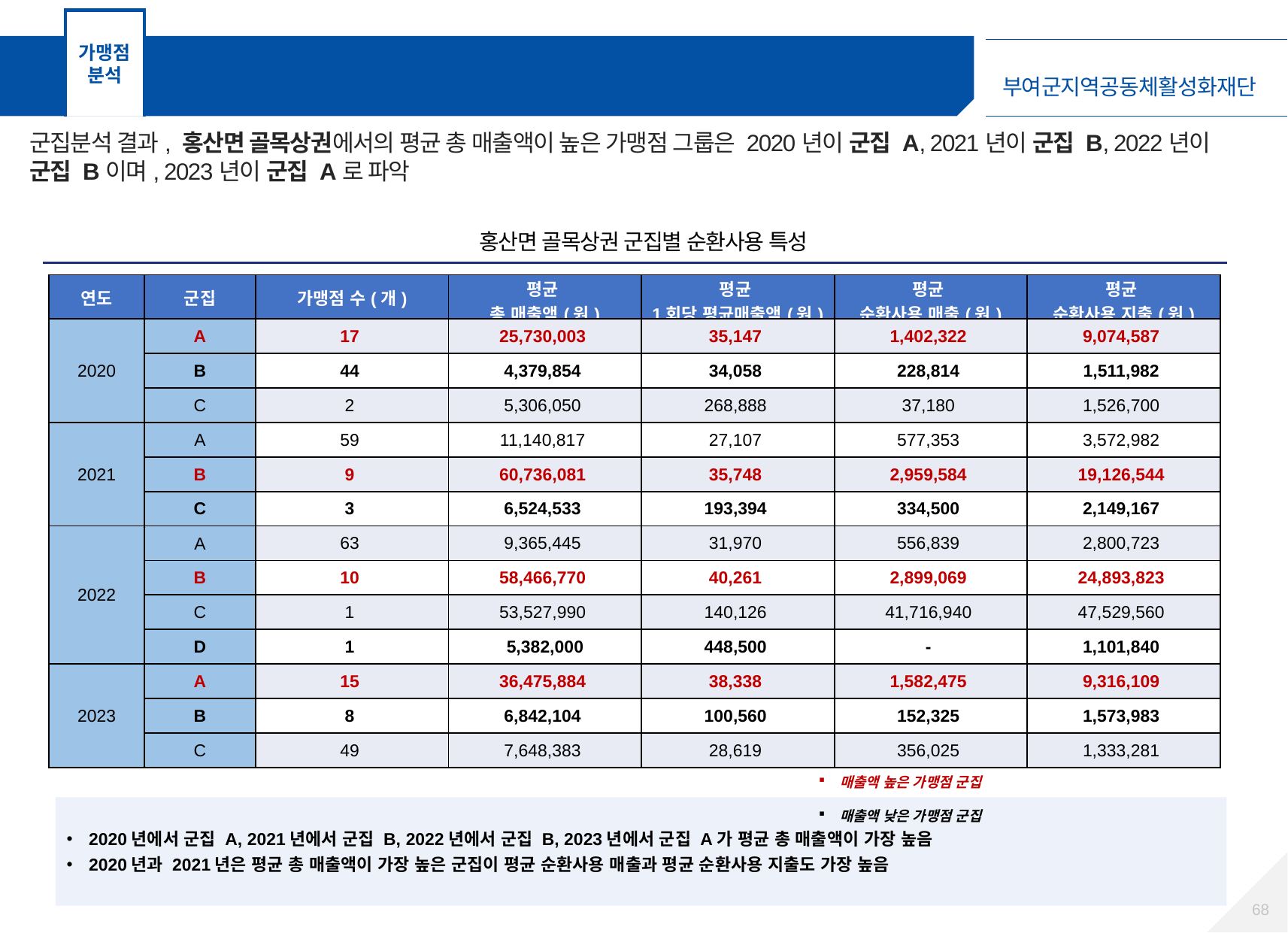

가맹점
분석
가맹점 군집분석 – 홍산면 골목상권 가맹점
군집분석 결과, 홍산면 골목상권에서의 평균 총 매출액이 높은 가맹점 그룹은 2020년이 군집 A, 2021년이 군집 B, 2022년이 군집 B이며, 2023년이 군집 A로 파악
홍산면 골목상권 군집별 순환사용 특성
| 연도 | 군집 | 가맹점 수(개) | 평균 총 매출액(원) | 평균 1회당 평균매출액(원) | 평균 순환사용 매출(원) | 평균 순환사용 지출(원) |
| --- | --- | --- | --- | --- | --- | --- |
| 2020 | A | 17 | 25,730,003 | 35,147 | 1,402,322 | 9,074,587 |
|  | B | 44 | 4,379,854 | 34,058 | 228,814 | 1,511,982 |
|  | C | 2 | 5,306,050 | 268,888 | 37,180 | 1,526,700 |
| 2021 | A | 59 | 11,140,817 | 27,107 | 577,353 | 3,572,982 |
|  | B | 9 | 60,736,081 | 35,748 | 2,959,584 | 19,126,544 |
|  | C | 3 | 6,524,533 | 193,394 | 334,500 | 2,149,167 |
| 2022 | A | 63 | 9,365,445 | 31,970 | 556,839 | 2,800,723 |
|  | B | 10 | 58,466,770 | 40,261 | 2,899,069 | 24,893,823 |
|  | C | 1 | 53,527,990 | 140,126 | 41,716,940 | 47,529,560 |
|  | D | 1 | 5,382,000 | 448,500 | - | 1,101,840 |
| 2023 | A | 15 | 36,475,884 | 38,338 | 1,582,475 | 9,316,109 |
|  | B | 8 | 6,842,104 | 100,560 | 152,325 | 1,573,983 |
|  | C | 49 | 7,648,383 | 28,619 | 356,025 | 1,333,281 |
매출액 높은 가맹점 군집

매출액 낮은 가맹점 군집
2020년에서 군집 A, 2021년에서 군집 B, 2022년에서 군집 B, 2023년에서 군집 A가 평균 총 매출액이 가장 높음
2020년과 2021년은 평균 총 매출액이 가장 높은 군집이 평균 순환사용 매출과 평균 순환사용 지출도 가장 높음
68